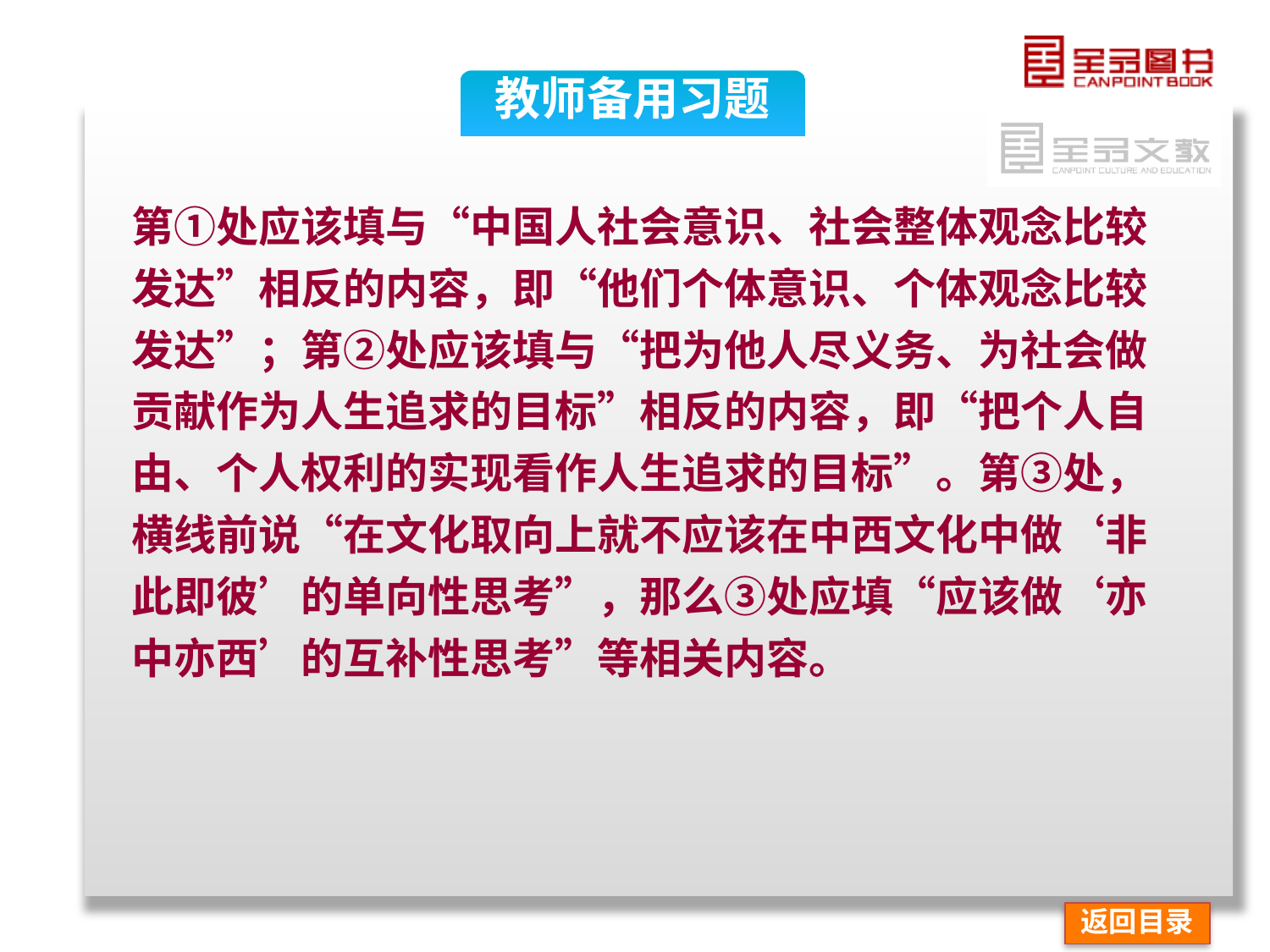

教师备用习题
第①处应该填与“中国人社会意识、社会整体观念比较发达”相反的内容，即“他们个体意识、个体观念比较发达”；第②处应该填与“把为他人尽义务、为社会做贡献作为人生追求的目标”相反的内容，即“把个人自由、个人权利的实现看作人生追求的目标”。第③处，横线前说“在文化取向上就不应该在中西文化中做‘非此即彼’的单向性思考”，那么③处应填“应该做‘亦中亦西’的互补性思考”等相关内容。
返回目录